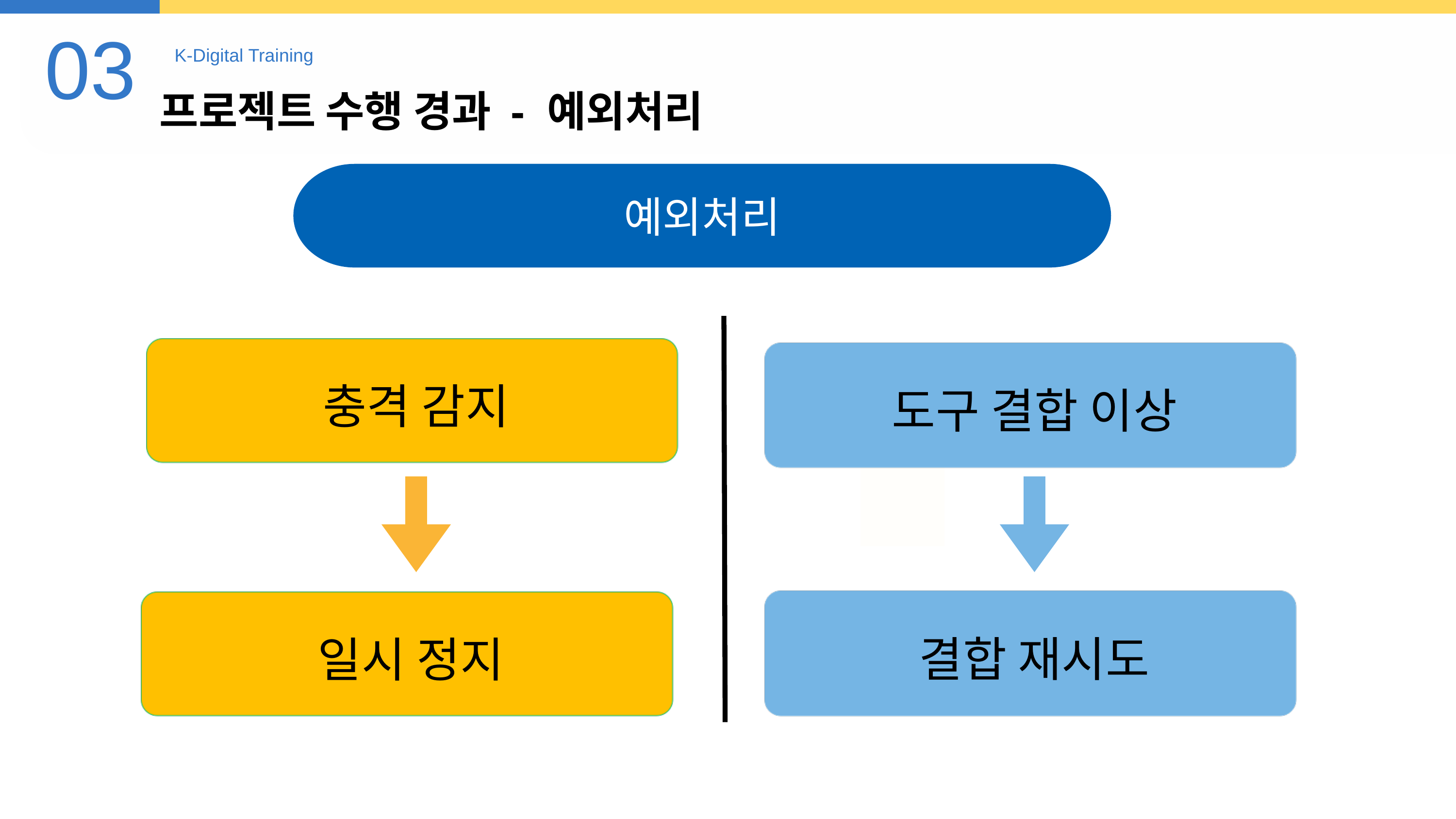

03
K-Digital Training
프로젝트 수행 경과 - 예외처리

예외처리

충격 감지

도구 결합 이상

결합 재시도

일시 정지